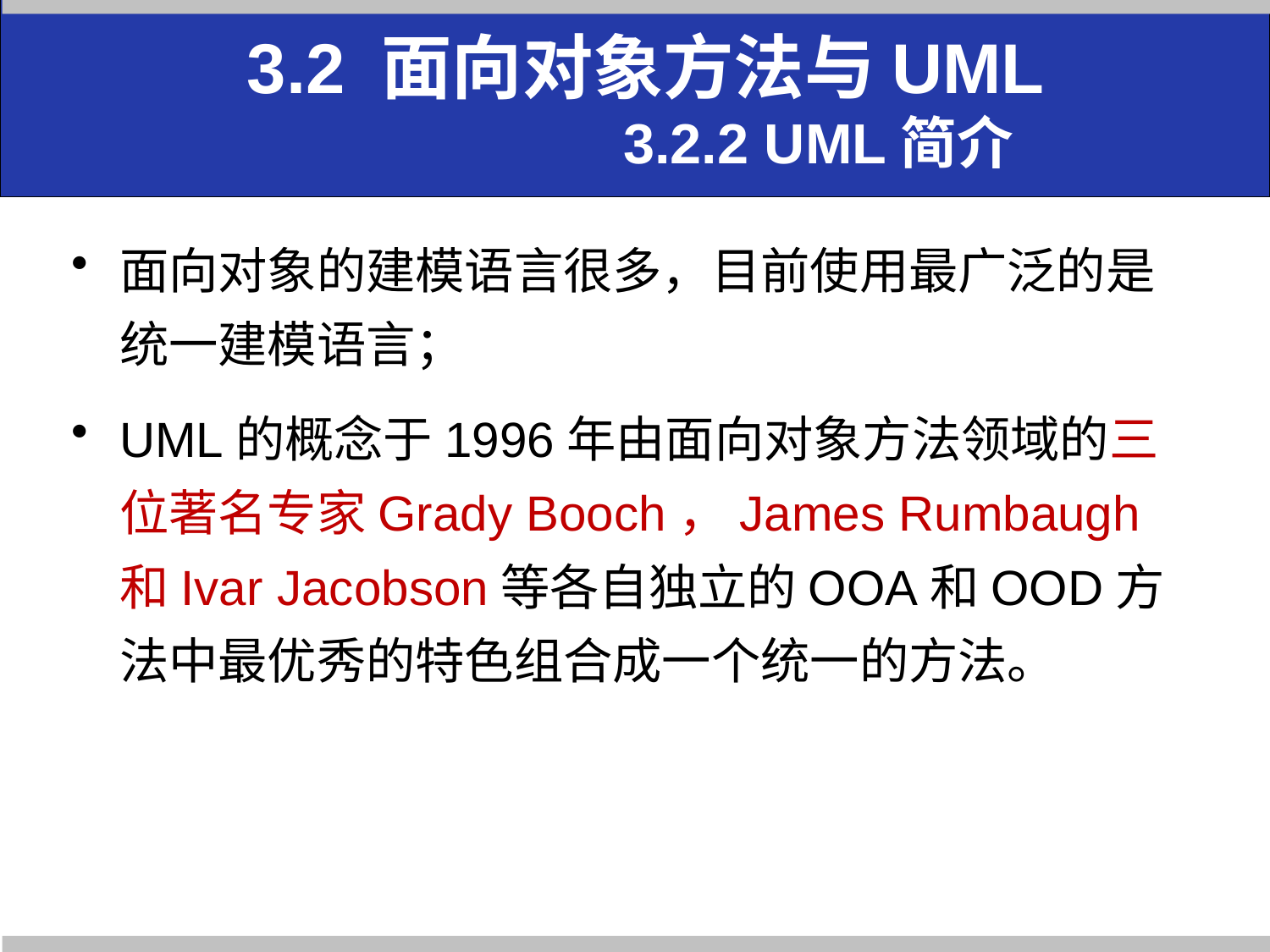

# 3.2 面向对象方法与UML 3.2.2 UML简介
面向对象的建模语言很多，目前使用最广泛的是统一建模语言；
UML的概念于1996年由面向对象方法领域的三位著名专家Grady Booch，James Rumbaugh和Ivar Jacobson等各自独立的OOA和OOD方法中最优秀的特色组合成一个统一的方法。

294